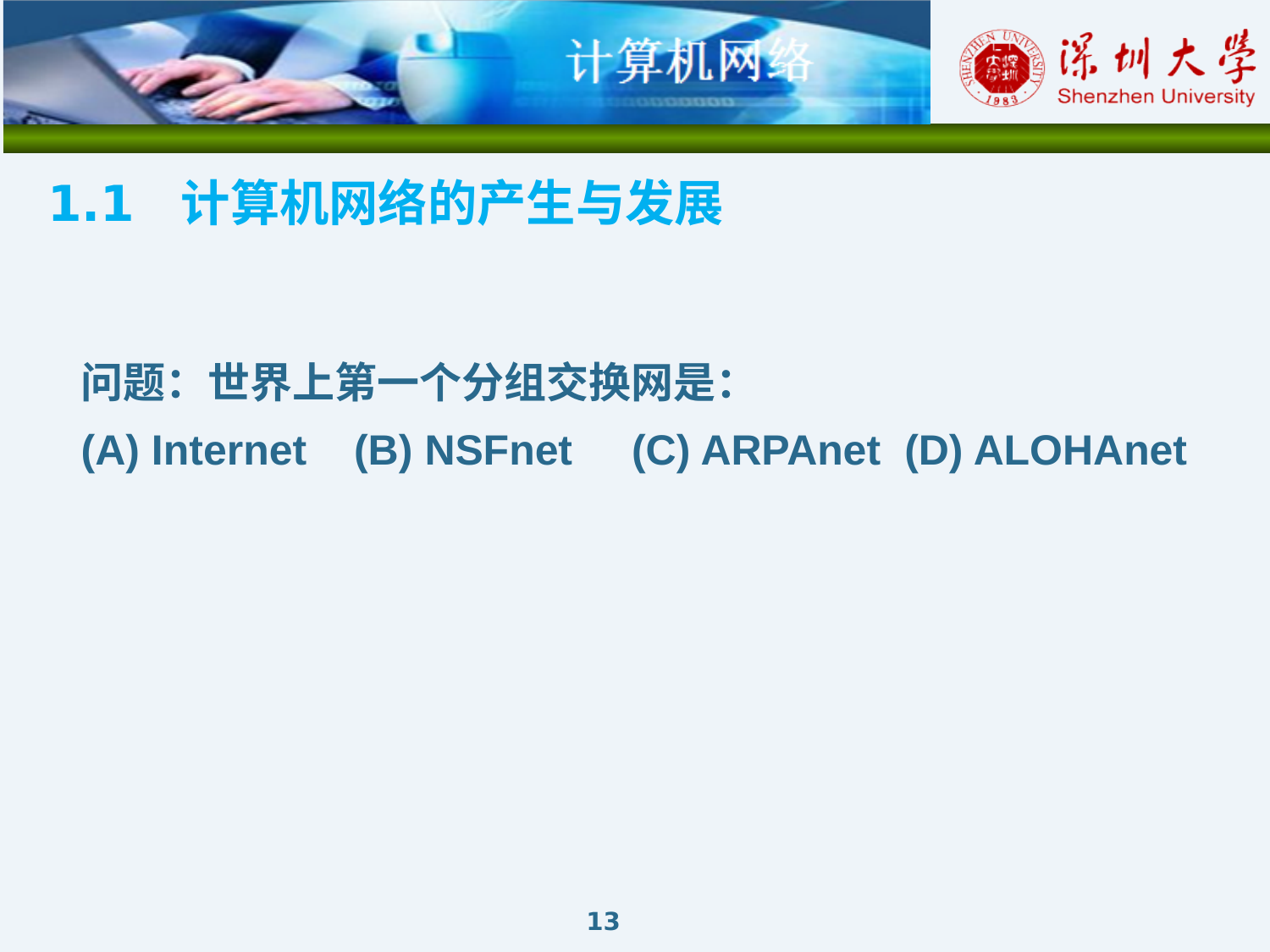

1.1  计算机网络的产生与发展

问题：世界上第一个分组交换网是：
(A) Internet    (B) NSFnet     (C) ARPAnet  (D) ALOHAnet

13